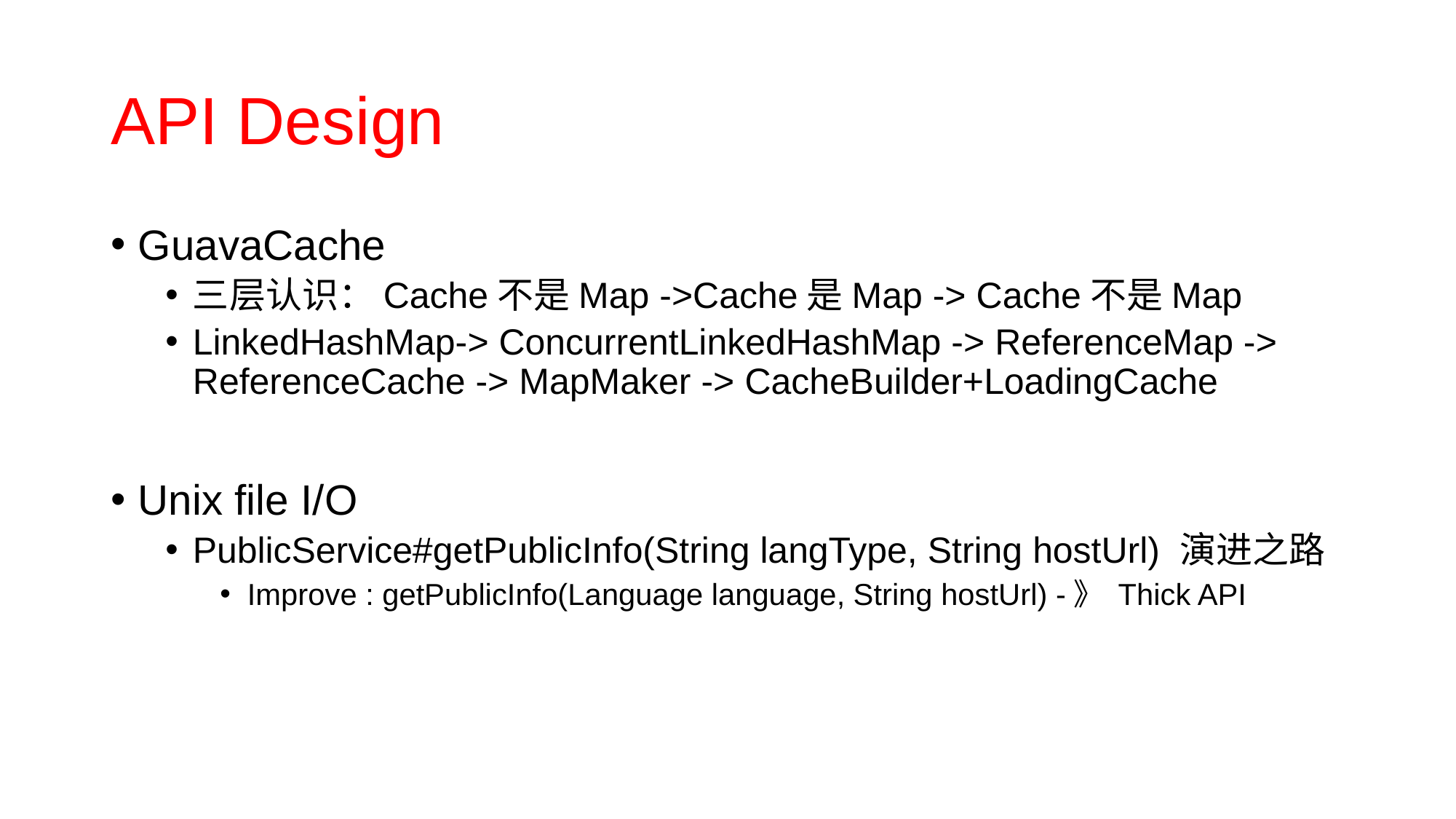

# API Design
GuavaCache
三层认识：Cache不是Map ->Cache是Map -> Cache不是Map
LinkedHashMap-> ConcurrentLinkedHashMap -> ReferenceMap -> ReferenceCache -> MapMaker -> CacheBuilder+LoadingCache

Unix file I/O
PublicService#getPublicInfo(String langType, String hostUrl) 演进之路
Improve : getPublicInfo(Language language, String hostUrl) -》 Thick API